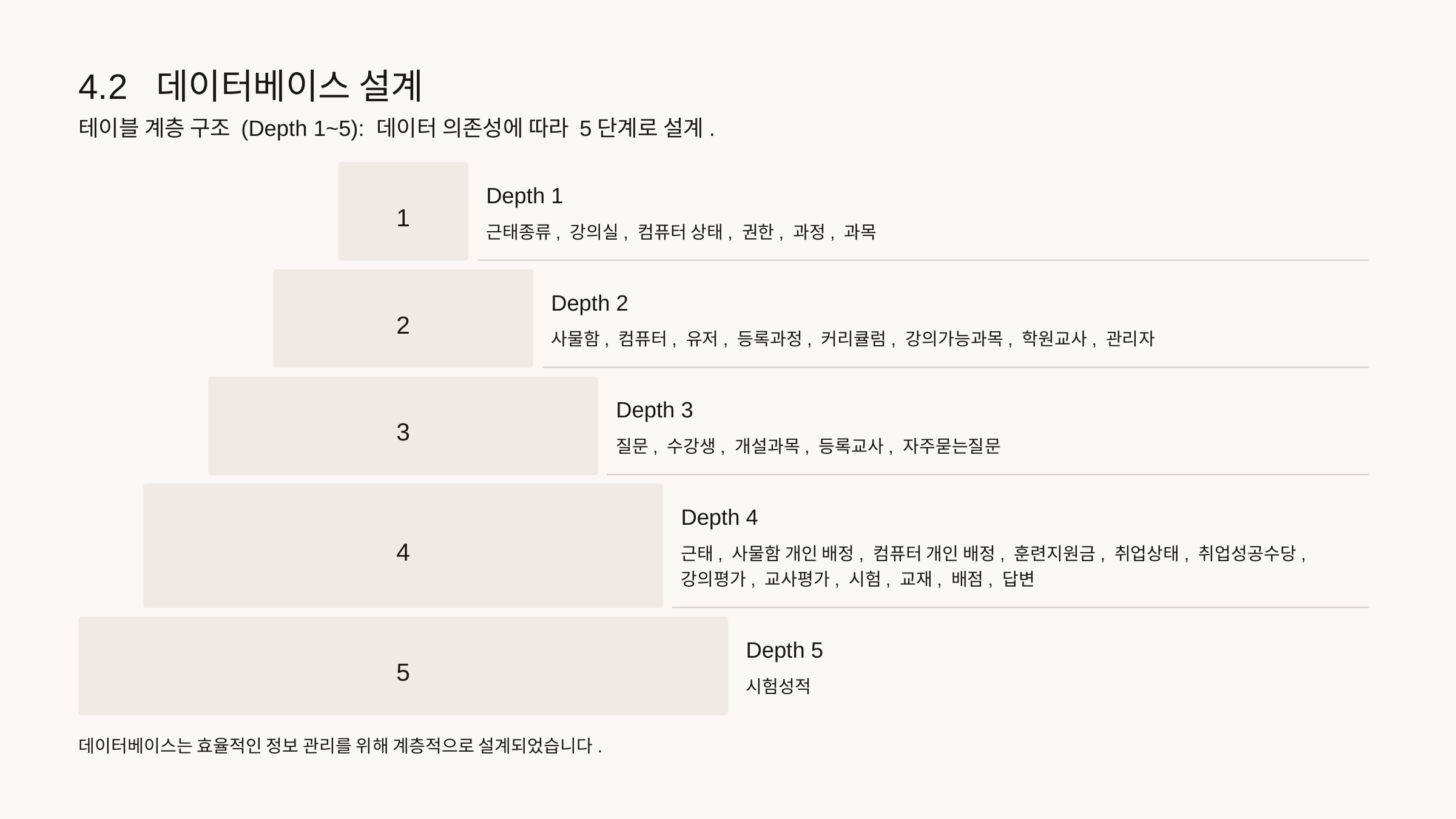

4.2  데이터베이스 설계
테이블 계층 구조 (Depth 1~5): 데이터 의존성에 따라 5단계로 설계.

Depth 1
1
근태종류, 강의실, 컴퓨터 상태, 권한, 과정, 과목

Depth 2
2
사물함, 컴퓨터, 유저, 등록과정, 커리큘럼, 강의가능과목, 학원교사, 관리자

Depth 3
3
질문, 수강생, 개설과목, 등록교사, 자주묻는질문

Depth 4
4
근태, 사물함 개인 배정, 컴퓨터 개인 배정, 훈련지원금, 취업상태, 취업성공수당, 강의평가, 교사평가, 시험, 교재, 배점, 답변

Depth 5
5
시험성적
데이터베이스는 효율적인 정보 관리를 위해 계층적으로 설계되었습니다.